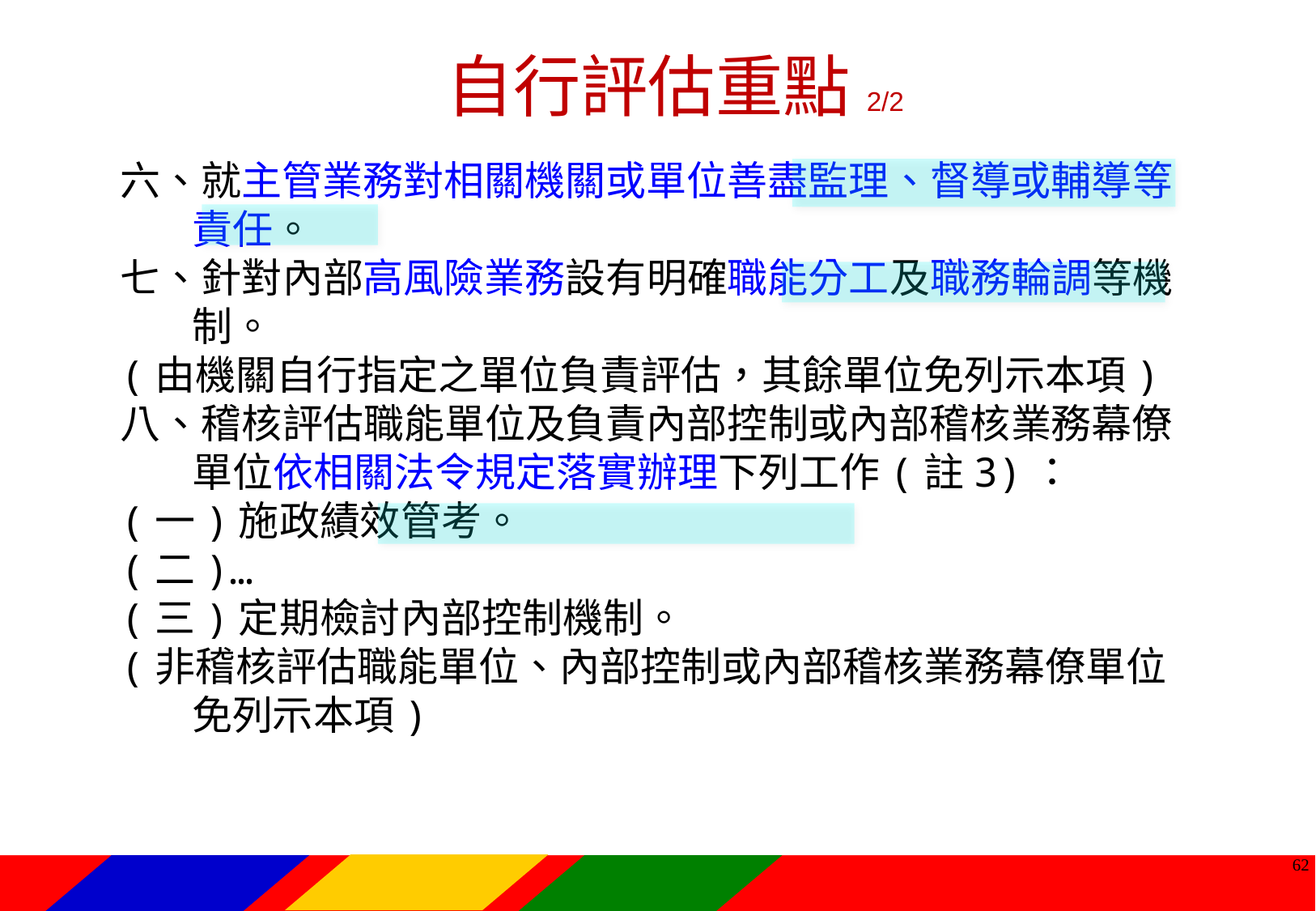

自行評估重點2/2
六、就主管業務對相關機關或單位善盡監理、督導或輔導等責任。
七、針對內部高風險業務設有明確職能分工及職務輪調等機制。
(由機關自行指定之單位負責評估，其餘單位免列示本項)
八、稽核評估職能單位及負責內部控制或內部稽核業務幕僚單位依相關法令規定落實辦理下列工作(註3)：
(一)施政績效管考。
(二)…
(三)定期檢討內部控制機制。
(非稽核評估職能單位、內部控制或內部稽核業務幕僚單位免列示本項)

62